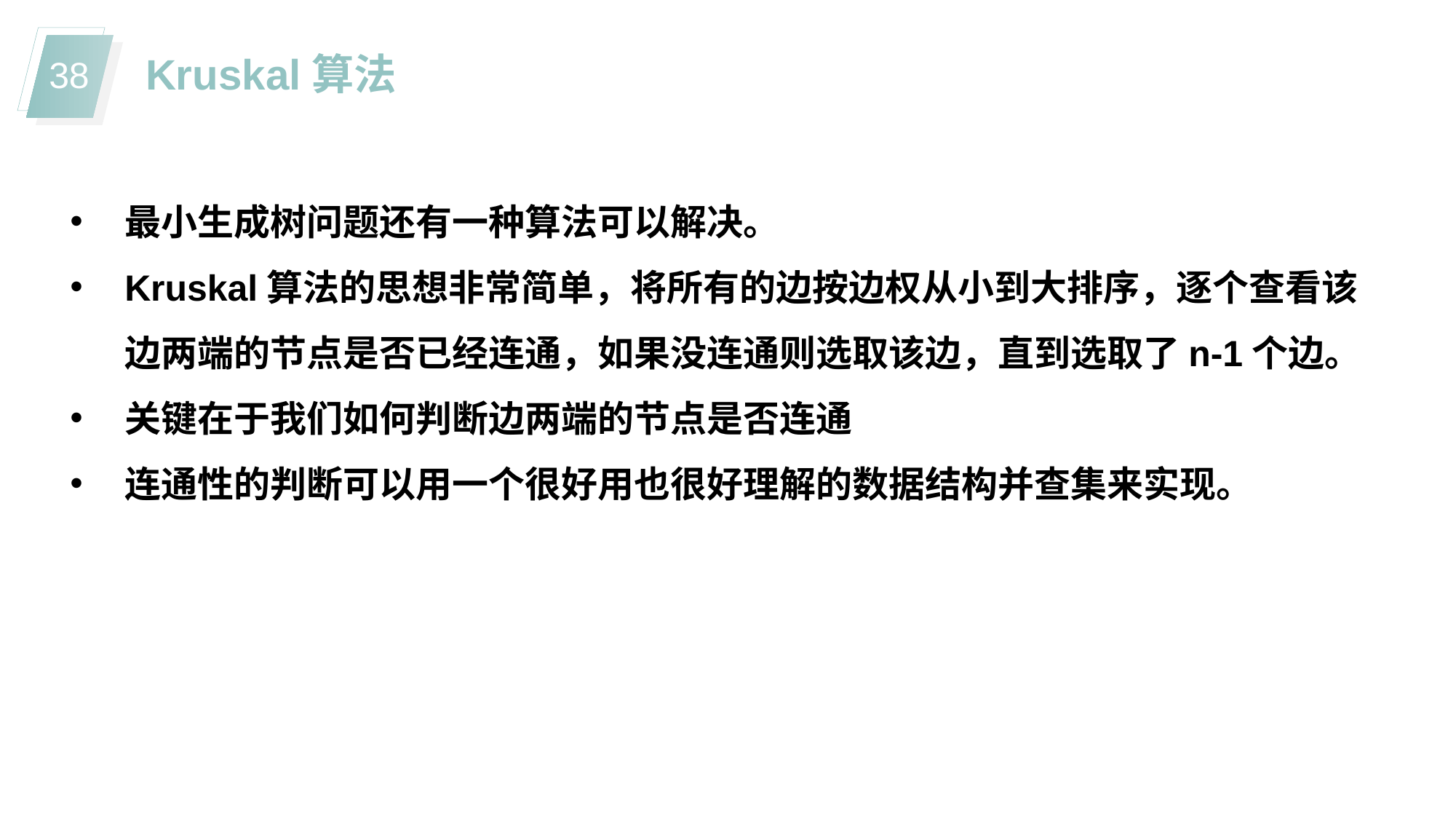

Kruskal算法
最小生成树问题还有一种算法可以解决。
Kruskal算法的思想非常简单，将所有的边按边权从小到大排序，逐个查看该边两端的节点是否已经连通，如果没连通则选取该边，直到选取了n-1个边。
关键在于我们如何判断边两端的节点是否连通
连通性的判断可以用一个很好用也很好理解的数据结构并查集来实现。